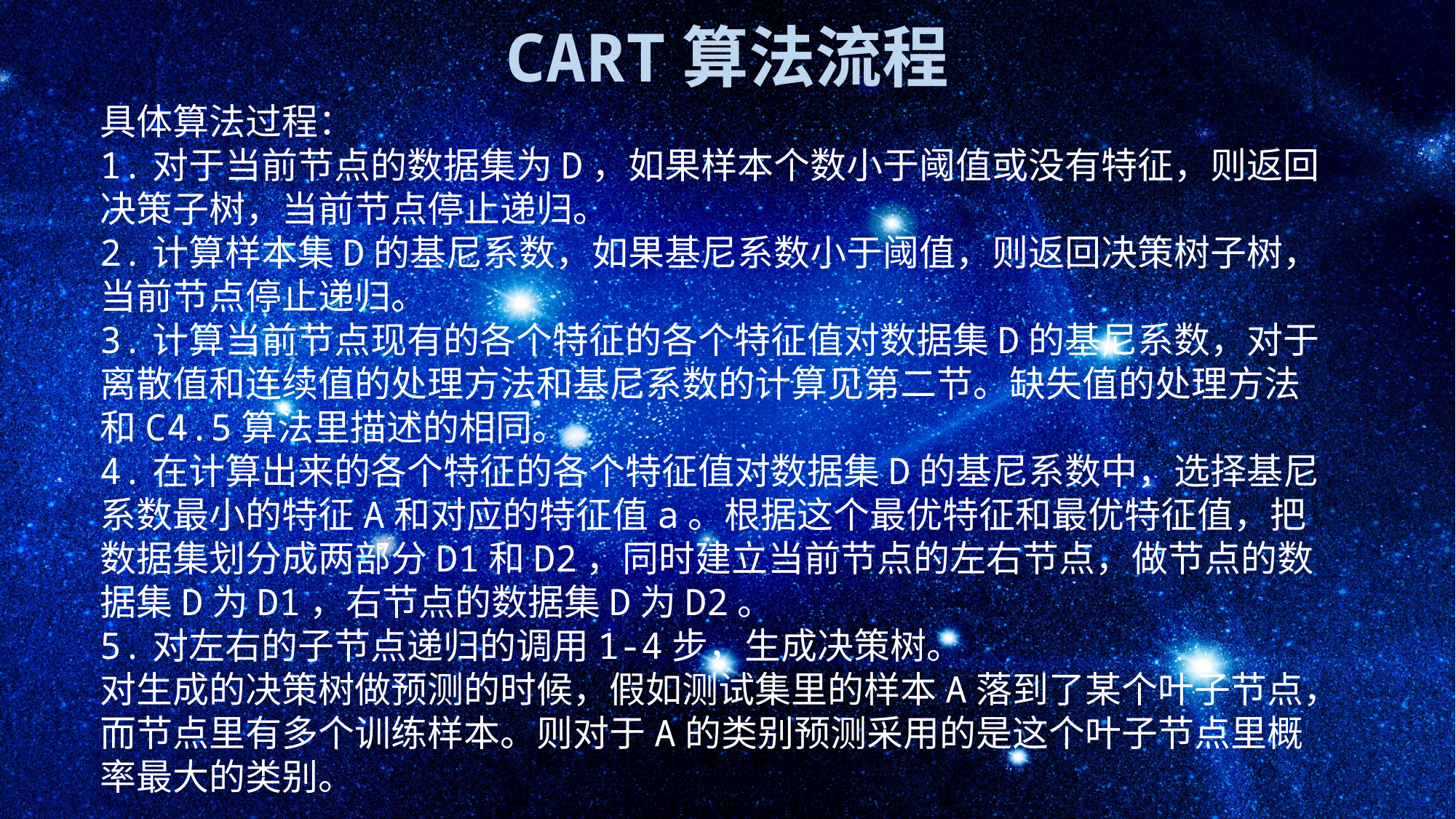

CART算法流程
具体算法过程：
1.对于当前节点的数据集为D，如果样本个数小于阈值或没有特征，则返回决策子树，当前节点停止递归。
2.计算样本集D的基尼系数，如果基尼系数小于阈值，则返回决策树子树，当前节点停止递归。
3.计算当前节点现有的各个特征的各个特征值对数据集D的基尼系数，对于离散值和连续值的处理方法和基尼系数的计算见第二节。缺失值的处理方法和C4.5算法里描述的相同。
4.在计算出来的各个特征的各个特征值对数据集D的基尼系数中，选择基尼系数最小的特征A和对应的特征值a。根据这个最优特征和最优特征值，把数据集划分成两部分D1和D2，同时建立当前节点的左右节点，做节点的数据集D为D1，右节点的数据集D为D2。
5.对左右的子节点递归的调用1-4步，生成决策树。
对生成的决策树做预测的时候，假如测试集里的样本A落到了某个叶子节点，而节点里有多个训练样本。则对于A的类别预测采用的是这个叶子节点里概率最大的类别。